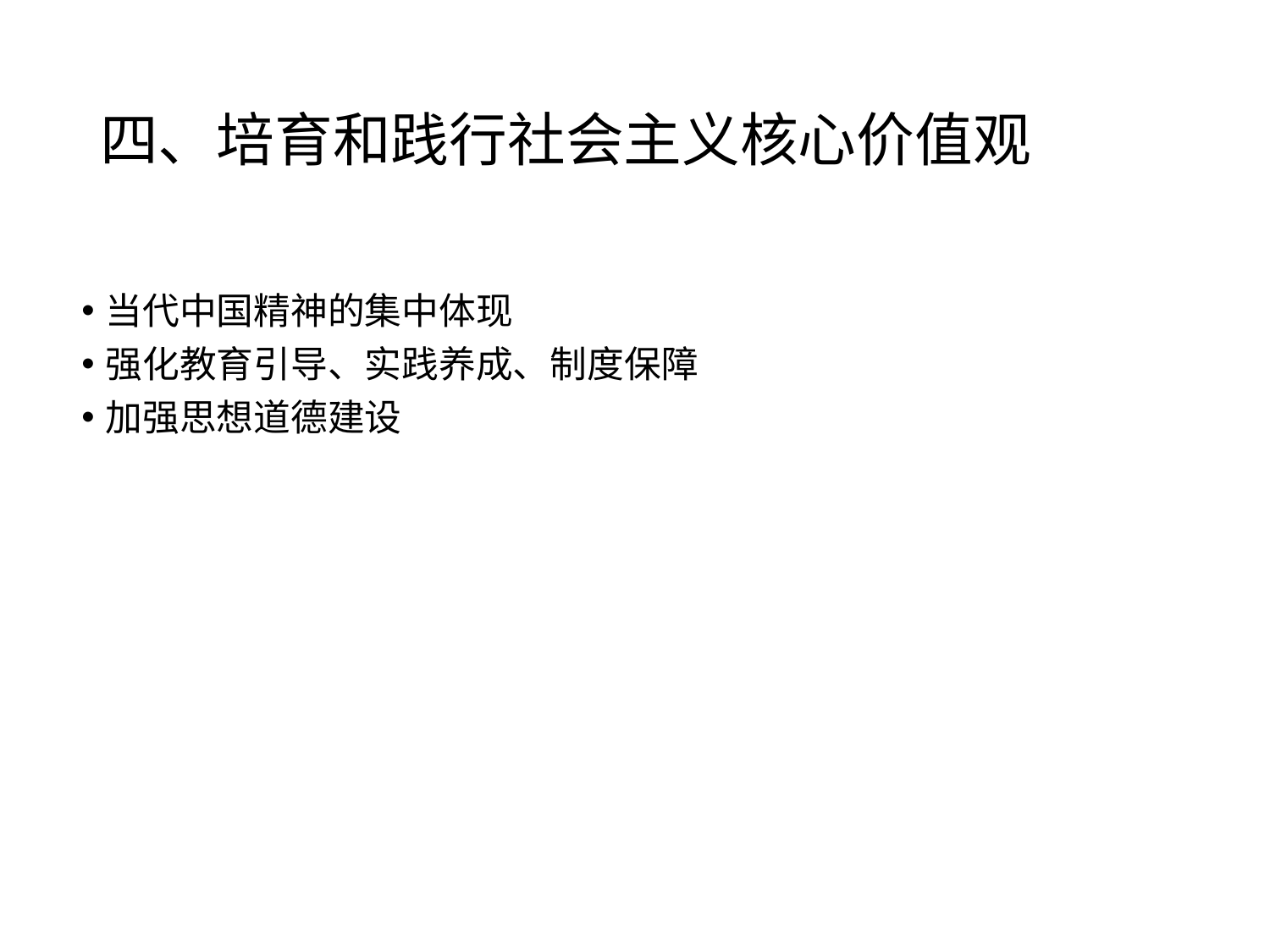

# 四、培育和践行社会主义核心价值观
当代中国精神的集中体现
强化教育引导、实践养成、制度保障
加强思想道德建设